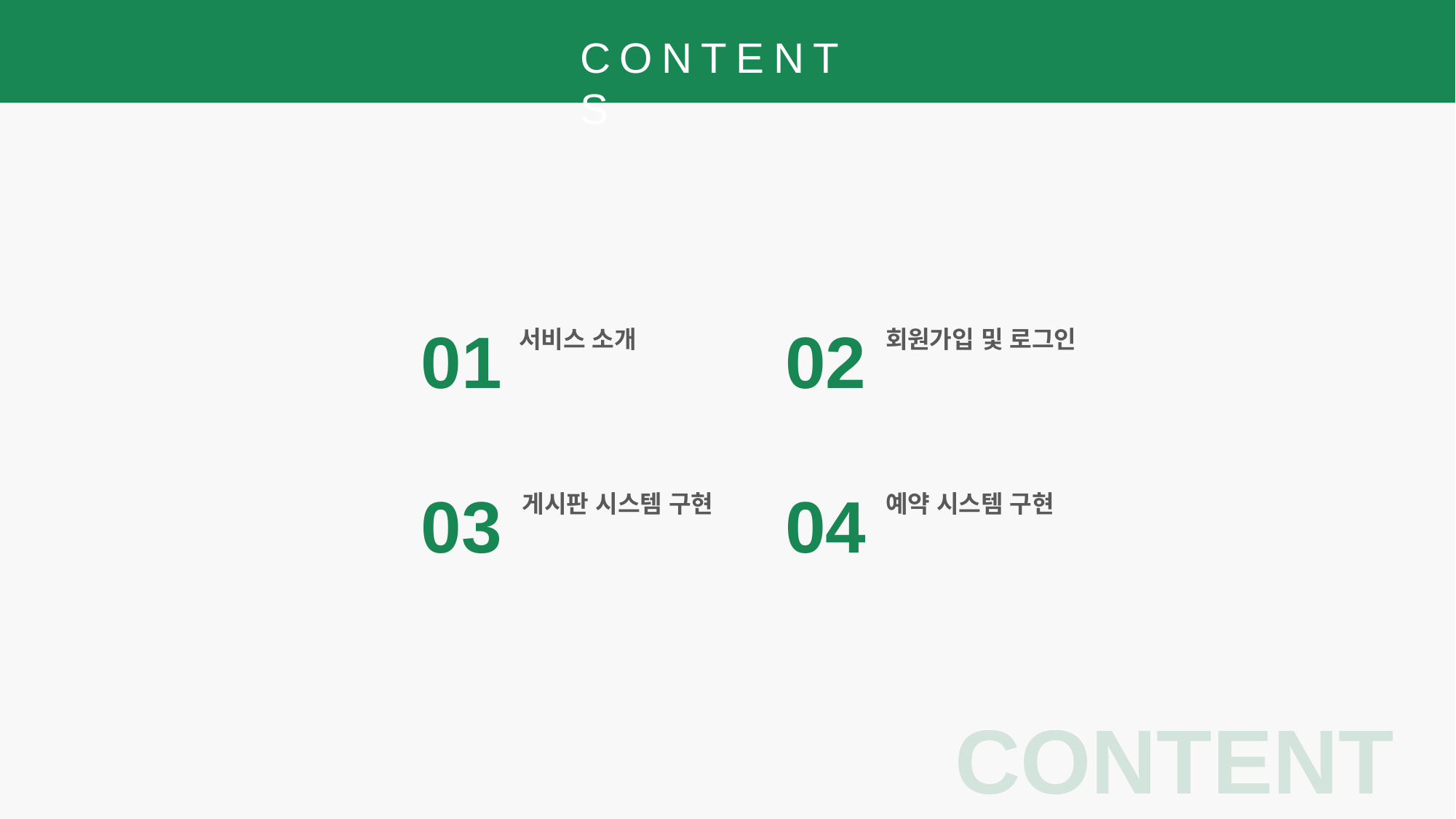

CONTENTS
01
서비스 소개
02
회원가입 및 로그인
03
게시판 시스템 구현
04
예약 시스템 구현
CONTENTS